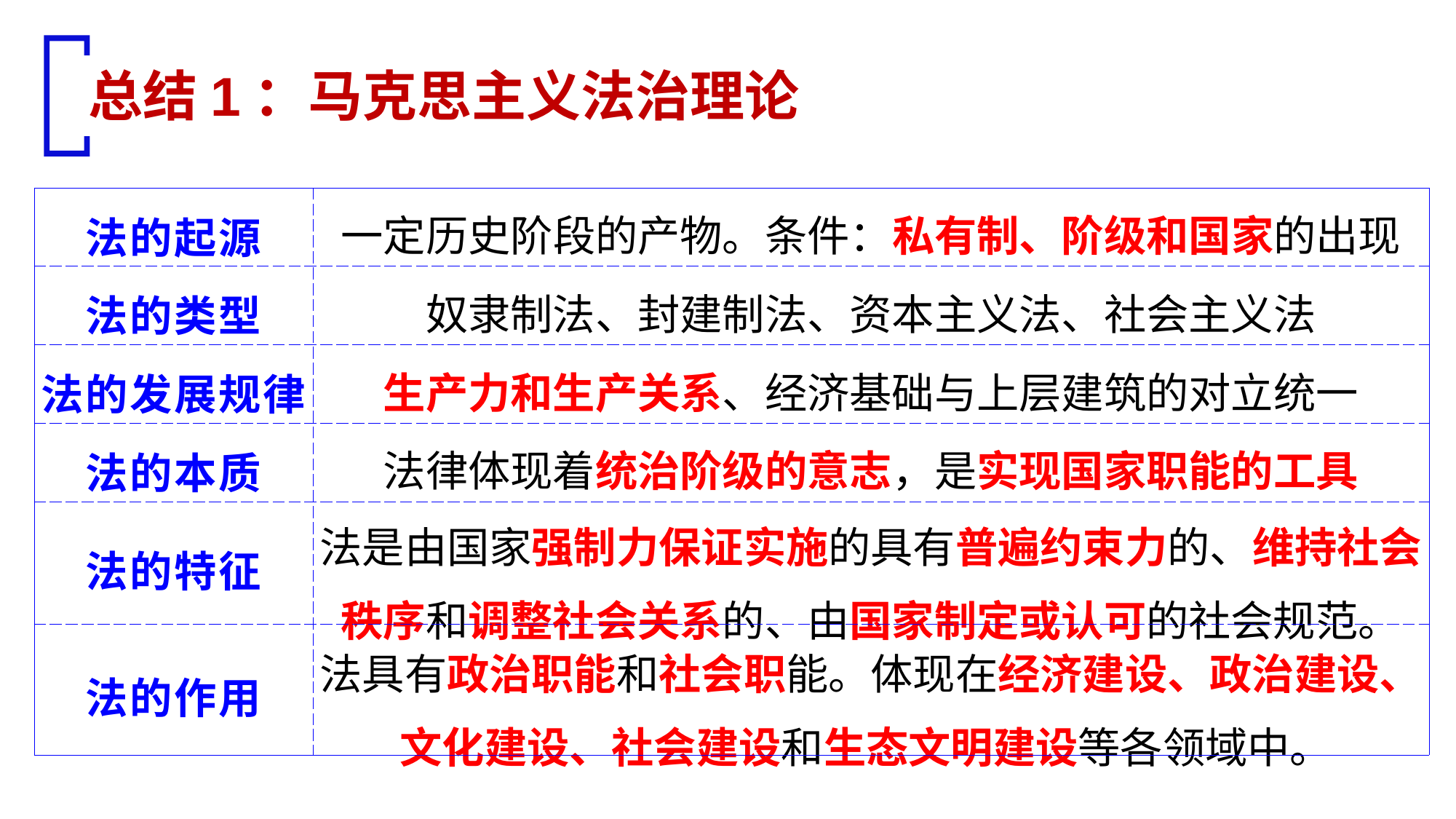

总结1：马克思主义法治理论
| 法的起源 | 一定历史阶段的产物。条件：私有制、阶级和国家的出现 |
| --- | --- |
| 法的类型 | 奴隶制法、封建制法、资本主义法、社会主义法 |
| 法的发展规律 | 生产力和生产关系、经济基础与上层建筑的对立统一 |
| 法的本质 | 法律体现着统治阶级的意志，是实现国家职能的工具 |
| 法的特征 | 法是由国家强制力保证实施的具有普遍约束力的、维持社会秩序和调整社会关系的、由国家制定或认可的社会规范。 |
| 法的作用 | 法具有政治职能和社会职能。体现在经济建设、政治建设、文化建设、社会建设和生态文明建设等各领域中。 |